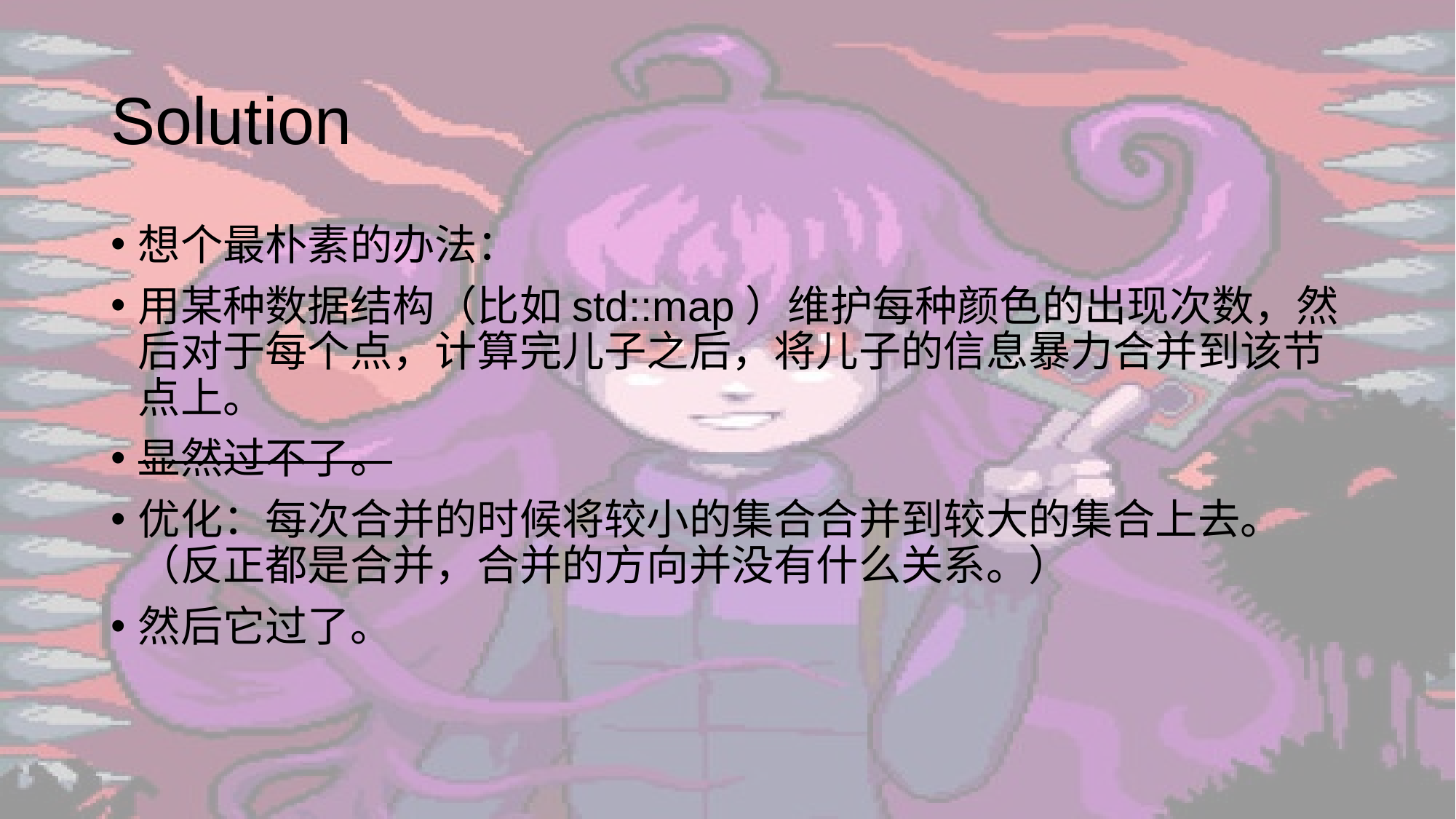

# Solution
想个最朴素的办法：
用某种数据结构（比如std::map）维护每种颜色的出现次数，然后对于每个点，计算完儿子之后，将儿子的信息暴力合并到该节点上。
显然过不了。
优化：每次合并的时候将较小的集合合并到较大的集合上去。（反正都是合并，合并的方向并没有什么关系。）
然后它过了。